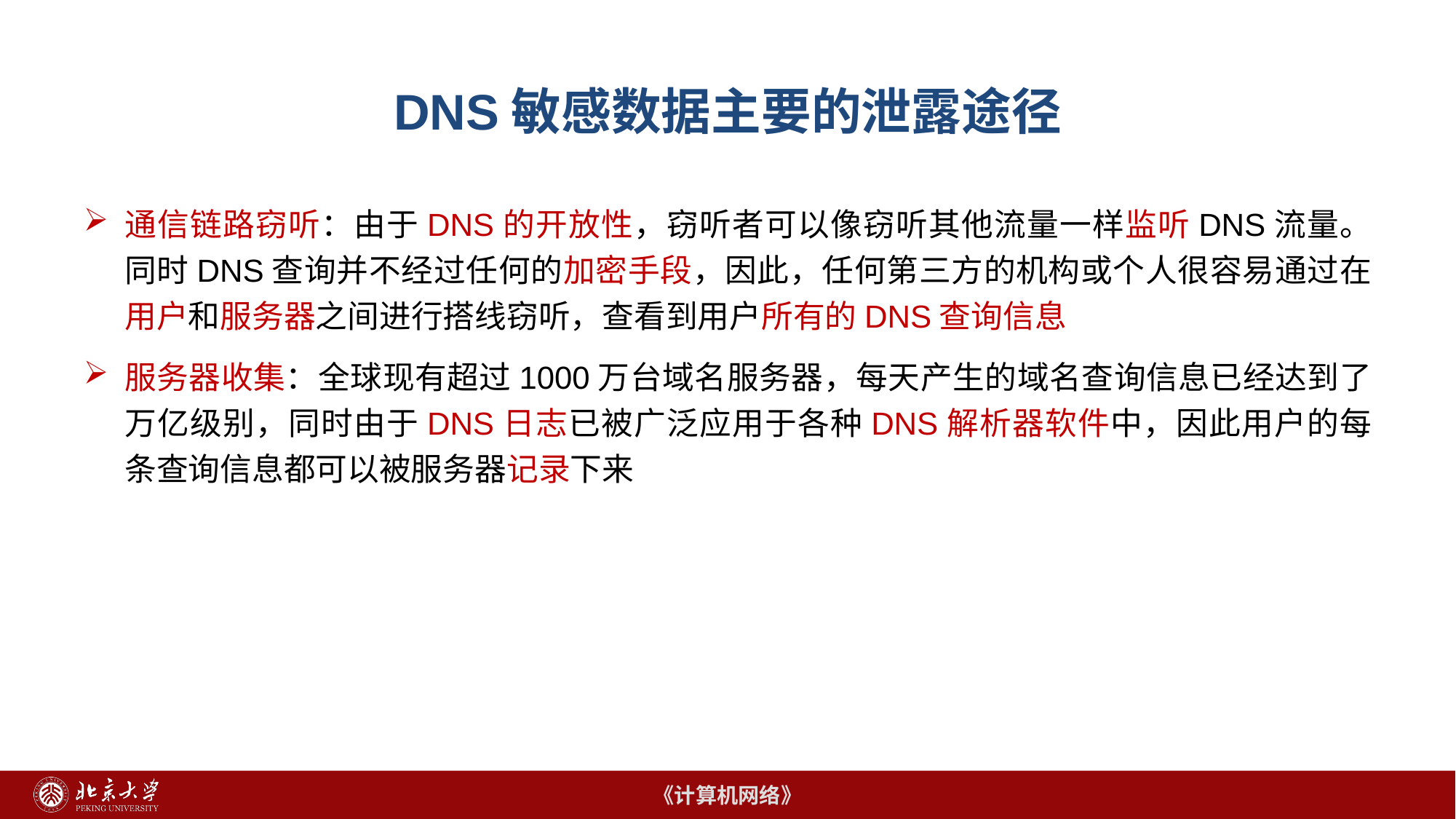

# DNS敏感数据主要的泄露途径
通信链路窃听：由于DNS的开放性，窃听者可以像窃听其他流量一样监听DNS流量。同时DNS查询并不经过任何的加密手段，因此，任何第三方的机构或个人很容易通过在用户和服务器之间进行搭线窃听，查看到用户所有的DNS查询信息
服务器收集：全球现有超过1000万台域名服务器，每天产生的域名查询信息已经达到了万亿级别，同时由于DNS日志已被广泛应用于各种DNS解析器软件中，因此用户的每条查询信息都可以被服务器记录下来